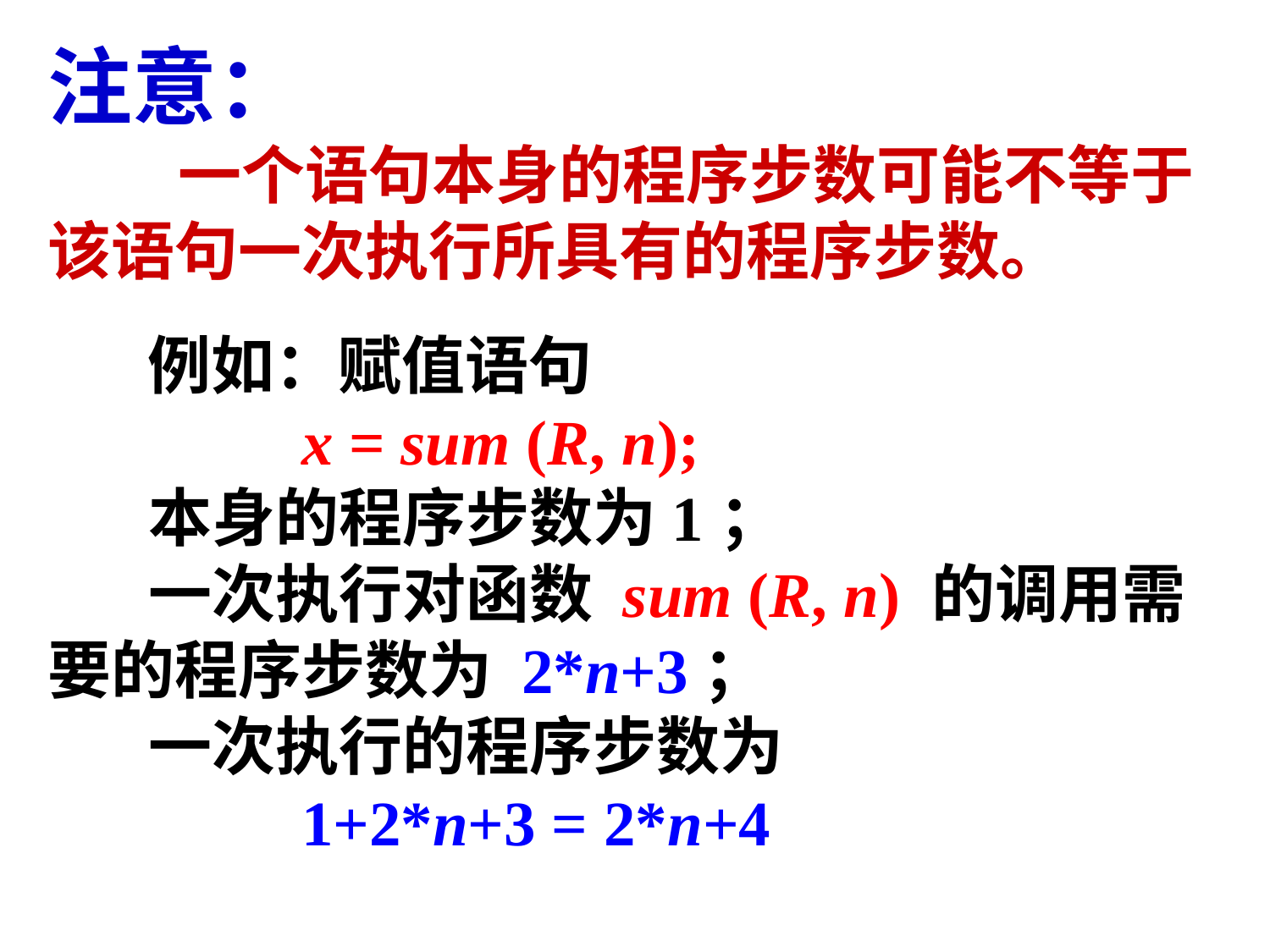

注意：
        一个语句本身的程序步数可能不等于该语句一次执行所具有的程序步数。

      例如：赋值语句
		x = sum (R, n);
      本身的程序步数为1；
      一次执行对函数 sum (R, n) 的调用需要的程序步数为 2*n+3；
      一次执行的程序步数为
		1+2*n+3 = 2*n+4